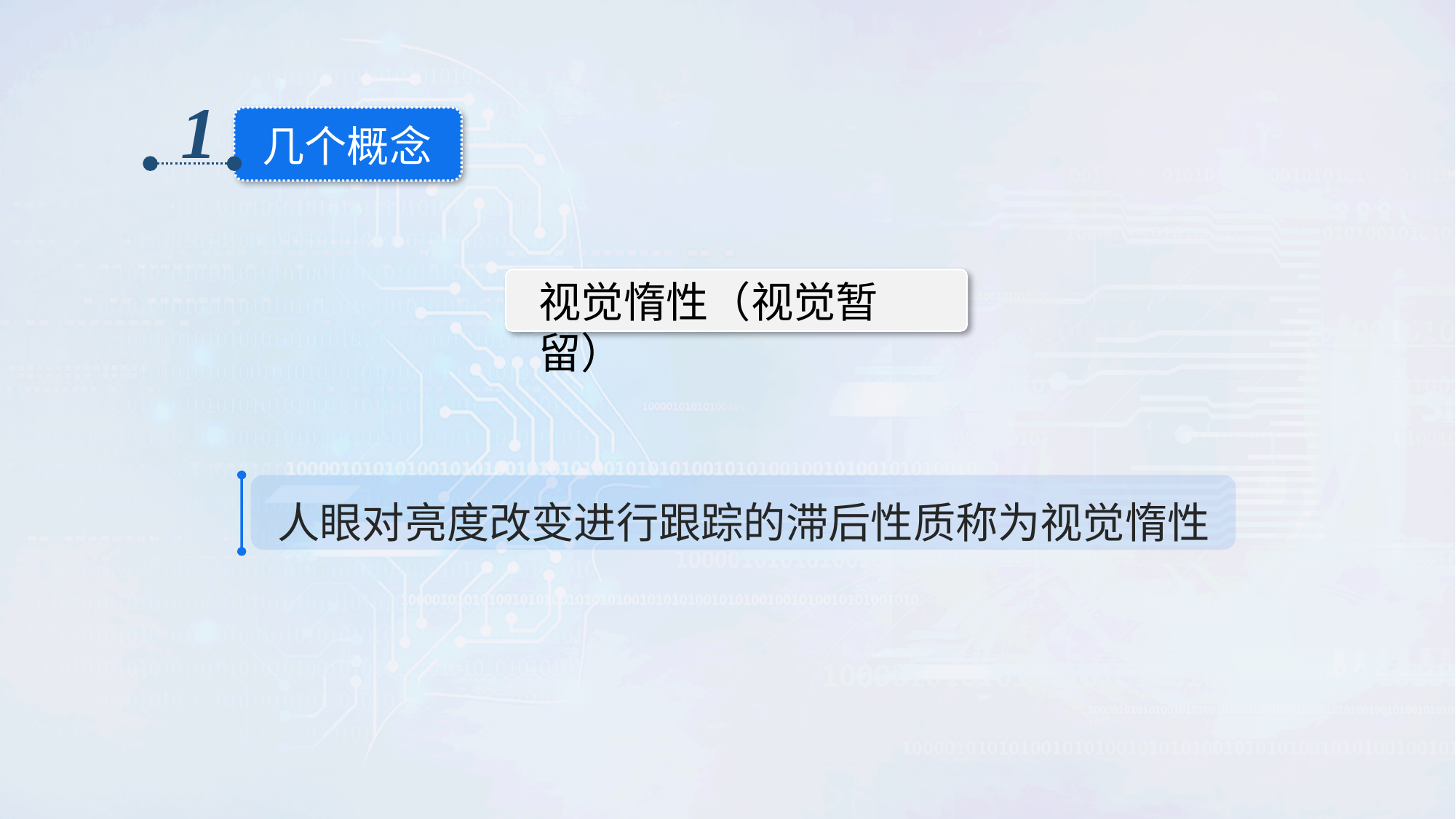

1

几个概念

视觉惰性（视觉暂留）
人眼对亮度改变进行跟踪的滞后性质称为视觉惰性